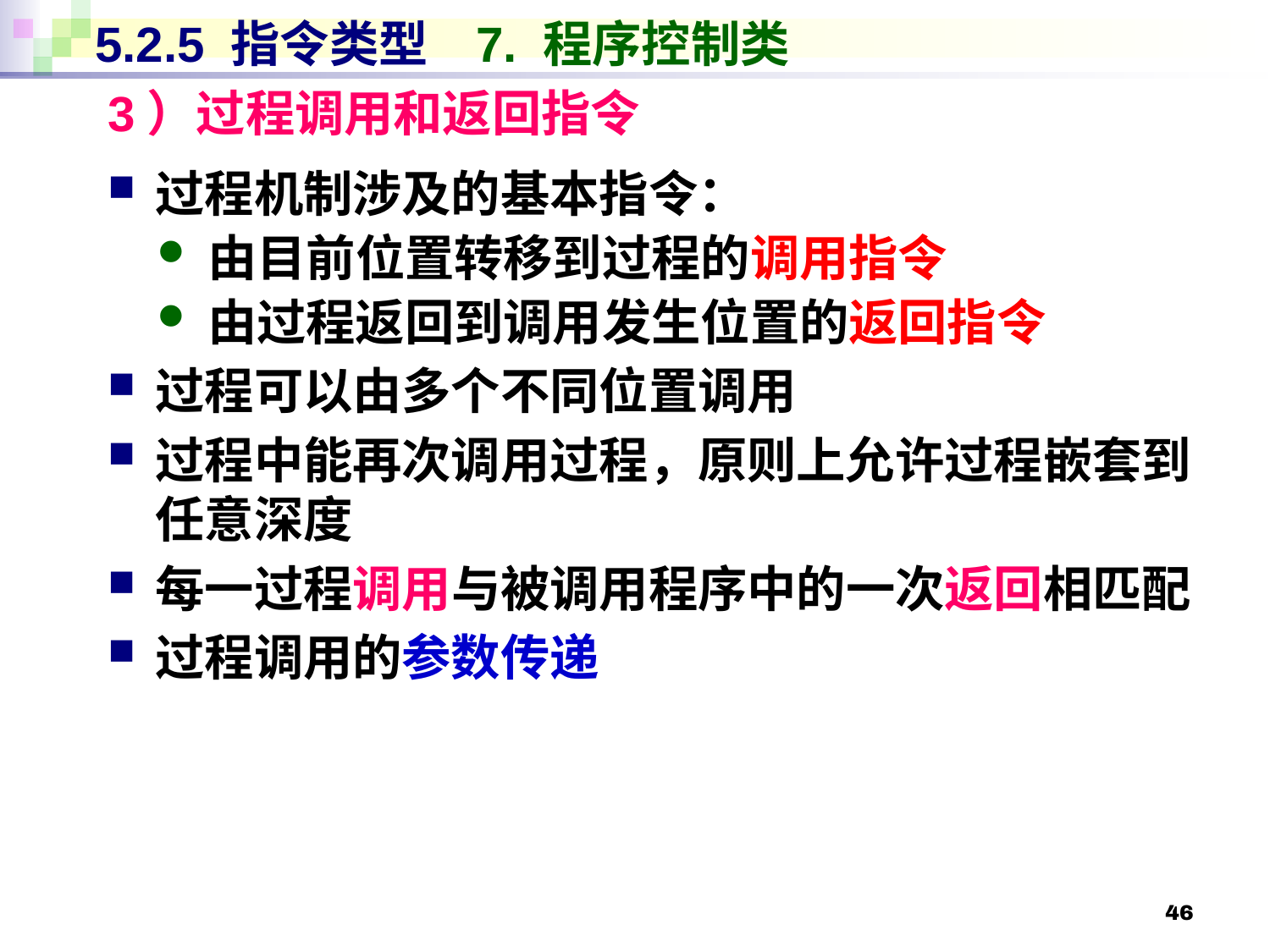

# 5.2.5 指令类型	7. 程序控制类
3）过程调用和返回指令
过程机制涉及的基本指令：
由目前位置转移到过程的调用指令
由过程返回到调用发生位置的返回指令
过程可以由多个不同位置调用
过程中能再次调用过程，原则上允许过程嵌套到任意深度
每一过程调用与被调用程序中的一次返回相匹配
过程调用的参数传递
46